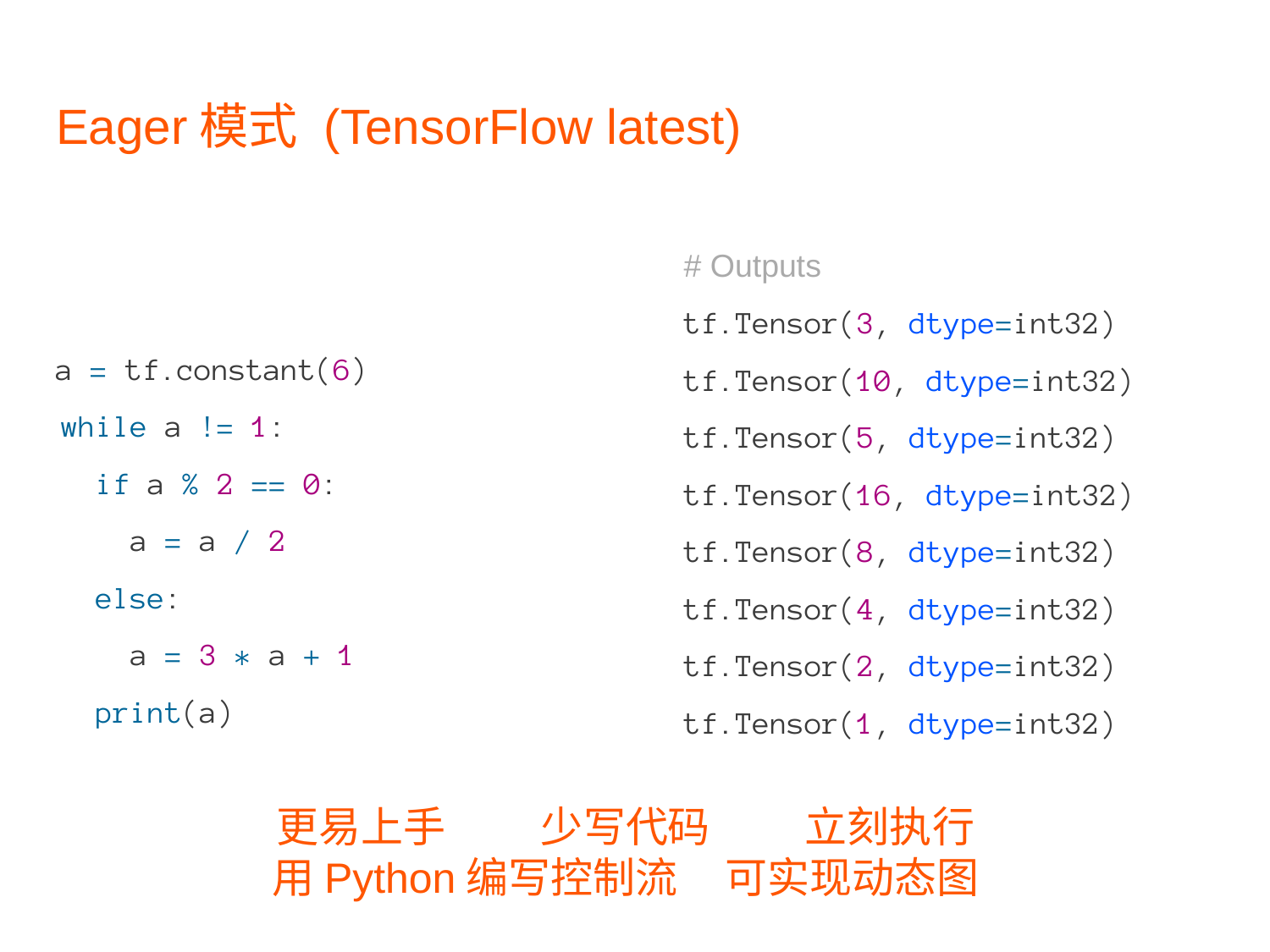

# Eager模式 (TensorFlow latest)
a = tf.constant(6)
while a != 1:
  if a % 2 == 0:
    a = a / 2
  else:
    a = 3 * a + 1
  print(a)
# Outputs tf.Tensor(3, dtype=int32) tf.Tensor(10, dtype=int32) tf.Tensor(5, dtype=int32) tf.Tensor(16, dtype=int32) tf.Tensor(8, dtype=int32) tf.Tensor(4, dtype=int32) tf.Tensor(2, dtype=int32) tf.Tensor(1, dtype=int32)

更易上手        少写代码        立刻执行
用Python编写控制流    可实现动态图